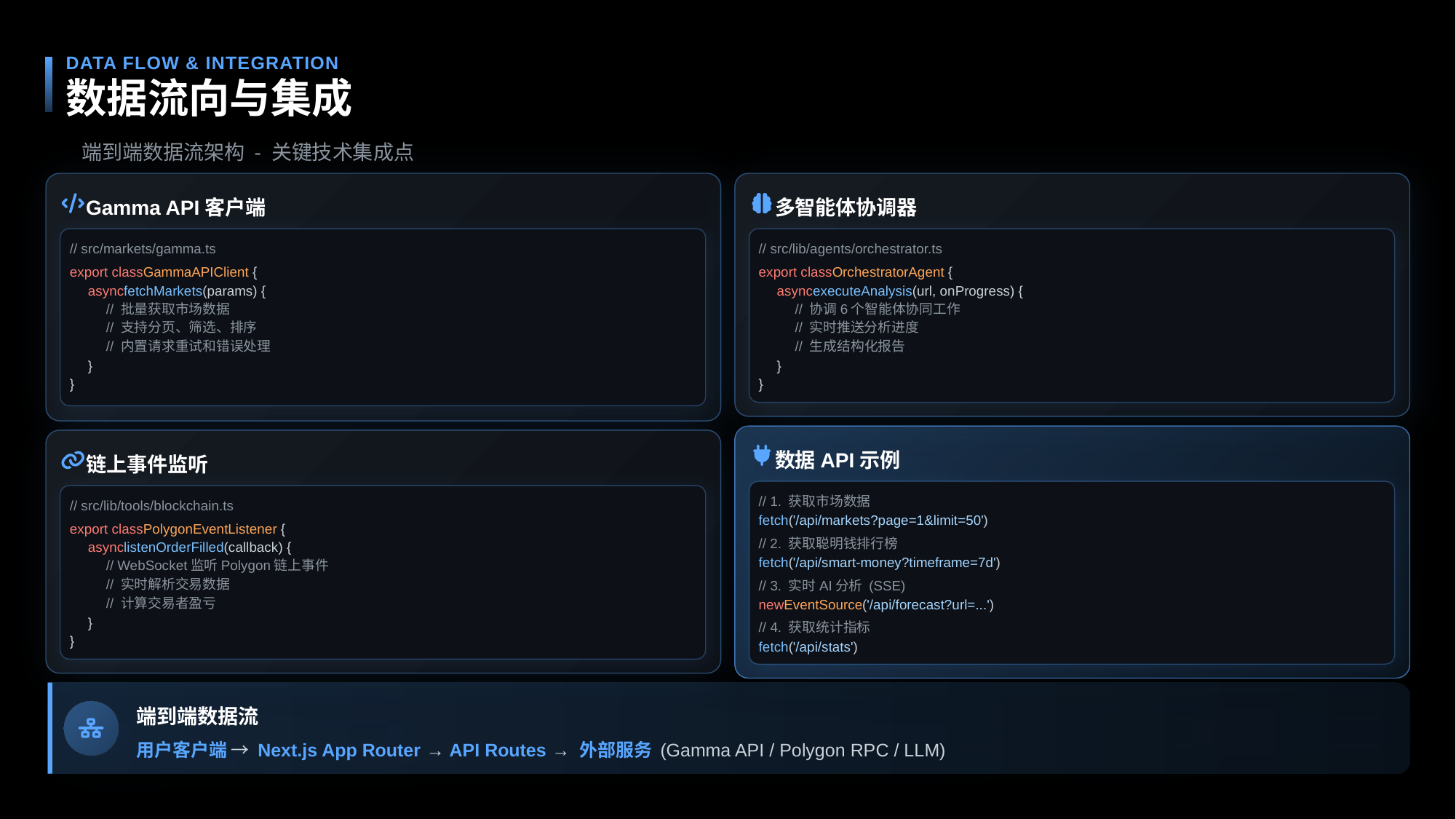

DATA FLOW & INTEGRATION

数据流向与集成
端到端数据流架构 - 关键技术集成点

Gamma API客户端
多智能体协调器

// src/markets/gamma.ts
// src/lib/agents/orchestrator.ts
export classGammaAPIClient {
export classOrchestratorAgent {
asyncfetchMarkets(params) {
asyncexecuteAnalysis(url, onProgress) {
// 批量获取市场数据
// 协调6个智能体协同工作
// 支持分页、筛选、排序
// 实时推送分析进度
// 内置请求重试和错误处理
// 生成结构化报告
}
}
}
}

数据API示例
链上事件监听

// 1. 获取市场数据
// src/lib/tools/blockchain.ts
fetch('/api/markets?page=1&limit=50')
export classPolygonEventListener {
// 2. 获取聪明钱排行榜
asynclistenOrderFilled(callback) {
fetch('/api/smart-money?timeframe=7d')
// WebSocket监听Polygon链上事件
// 实时解析交易数据
// 3. 实时AI分析 (SSE)
// 计算交易者盈亏
newEventSource('/api/forecast?url=...')
}
// 4. 获取统计指标
}
fetch('/api/stats')

端到端数据流

用户客户端 → Next.js App Router → API Routes → 外部服务 (Gamma API / Polygon RPC / LLM)